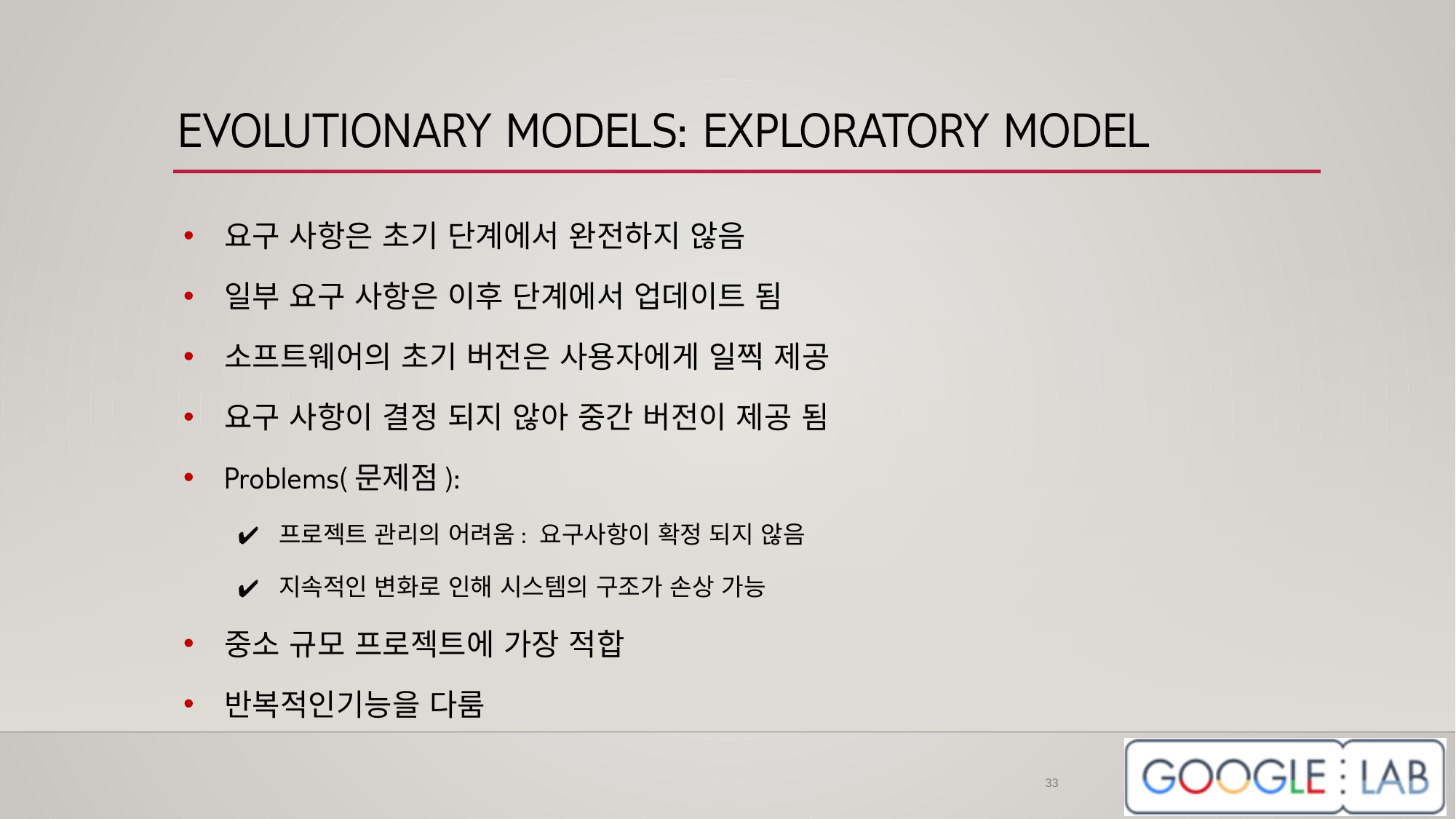

# EVOLUTIONARY MODELS: EXPLORATORY MODEL
요구 사항은 초기 단계에서 완전하지 않음
일부 요구 사항은 이후 단계에서 업데이트 됨
소프트웨어의 초기 버전은 사용자에게 일찍 제공
요구 사항이 결정 되지 않아 중간 버전이 제공 됨
Problems(문제점):
프로젝트 관리의 어려움: 요구사항이 확정 되지 않음
지속적인 변화로 인해 시스템의 구조가 손상 가능
중소 규모 프로젝트에 가장 적합
반복적인기능을 다룸
33